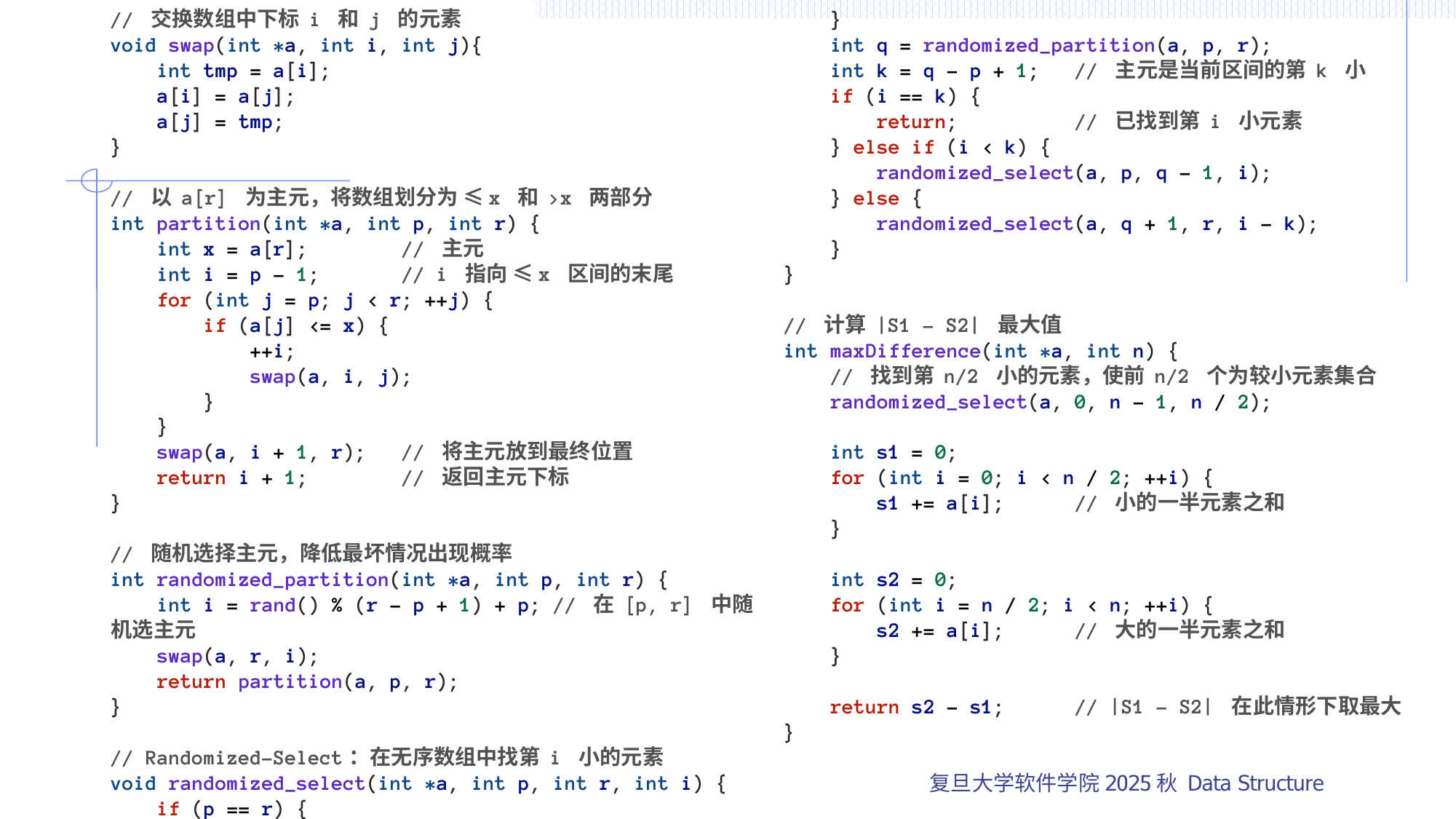

// 交换数组中下标 i 和 j 的元素
void swap(int *a, int i, int j){
    int tmp = a[i];
    a[i] = a[j];
    a[j] = tmp;
}
// 以 a[r] 为主元，将数组划分为 ≤x 和 >x 两部分
int partition(int *a, int p, int r) {
    int x = a[r];        // 主元
    int i = p - 1;       // i 指向 ≤x 区间的末尾
    for (int j = p; j < r; ++j) {
        if (a[j] <= x) {
            ++i;
            swap(a, i, j);
        }
    }
    swap(a, i + 1, r);   // 将主元放到最终位置
    return i + 1;        // 返回主元下标
}
// 随机选择主元，降低最坏情况出现概率
int randomized_partition(int *a, int p, int r) {
    int i = rand() % (r - p + 1) + p; // 在 [p, r] 中随机选主元
    swap(a, r, i);
    return partition(a, p, r);
}
// Randomized-Select：在无序数组中找第 i 小的元素
void randomized_select(int *a, int p, int r, int i) {
    if (p == r) {
        return;          // 只剩一个元素，直接返回
    }
    int q = randomized_partition(a, p, r);
    int k = q - p + 1;   // 主元是当前区间的第 k 小
    if (i == k) {
        return;          // 已找到第 i 小元素
    } else if (i < k) {
        randomized_select(a, p, q - 1, i);
    } else {
        randomized_select(a, q + 1, r, i - k);
    }
}
// 计算 |S1 - S2| 最大值
int maxDifference(int *a, int n) {
    // 找到第 n/2 小的元素，使前 n/2 个为较小元素集合
    randomized_select(a, 0, n - 1, n / 2);
    int s1 = 0;
    for (int i = 0; i < n / 2; ++i) {
        s1 += a[i];      // 小的一半元素之和
    }
    int s2 = 0;
    for (int i = n / 2; i < n; ++i) {
        s2 += a[i];      // 大的一半元素之和
    }
    return s2 - s1;      // |S1 - S2| 在此情形下取最大
}